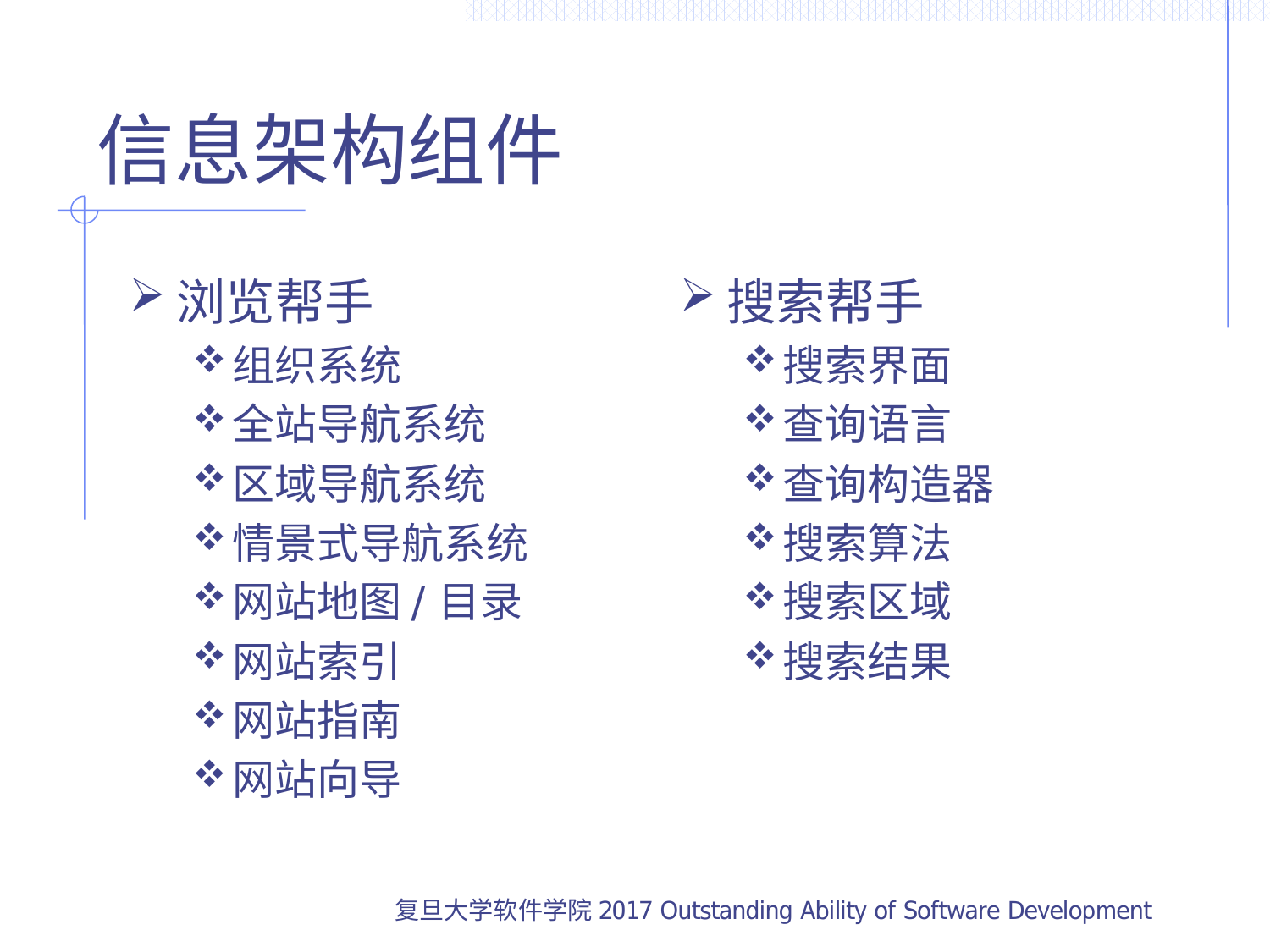

# 信息架构组件
浏览帮手
组织系统
全站导航系统
区域导航系统
情景式导航系统
网站地图/目录
网站索引
网站指南
网站向导
搜索帮手
搜索界面
查询语言
查询构造器
搜索算法
搜索区域
搜索结果